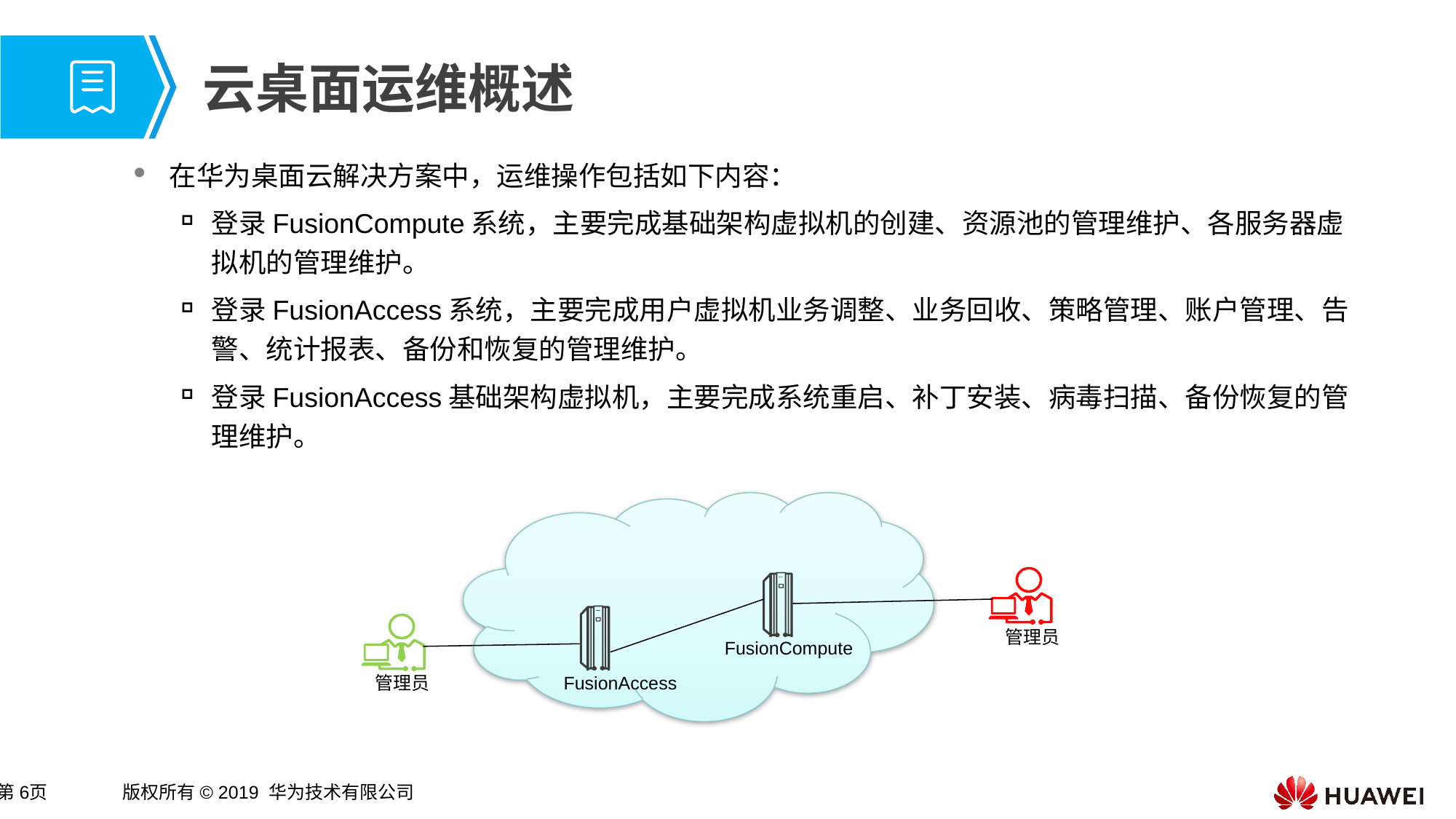

# 云桌面运维概述

在华为桌面云解决方案中，运维操作包括如下内容：
登录FusionCompute系统，主要完成基础架构虚拟机的创建、资源池的管理维护、各服务器虚拟机的管理维护。
登录FusionAccess系统，主要完成用户虚拟机业务调整、业务回收、策略管理、账户管理、告警、统计报表、备份和恢复的管理维护。
登录FusionAccess基础架构虚拟机，主要完成系统重启、补丁安装、病毒扫描、备份恢复的管理维护。

管理员
FusionCompute
管理员
FusionAccess